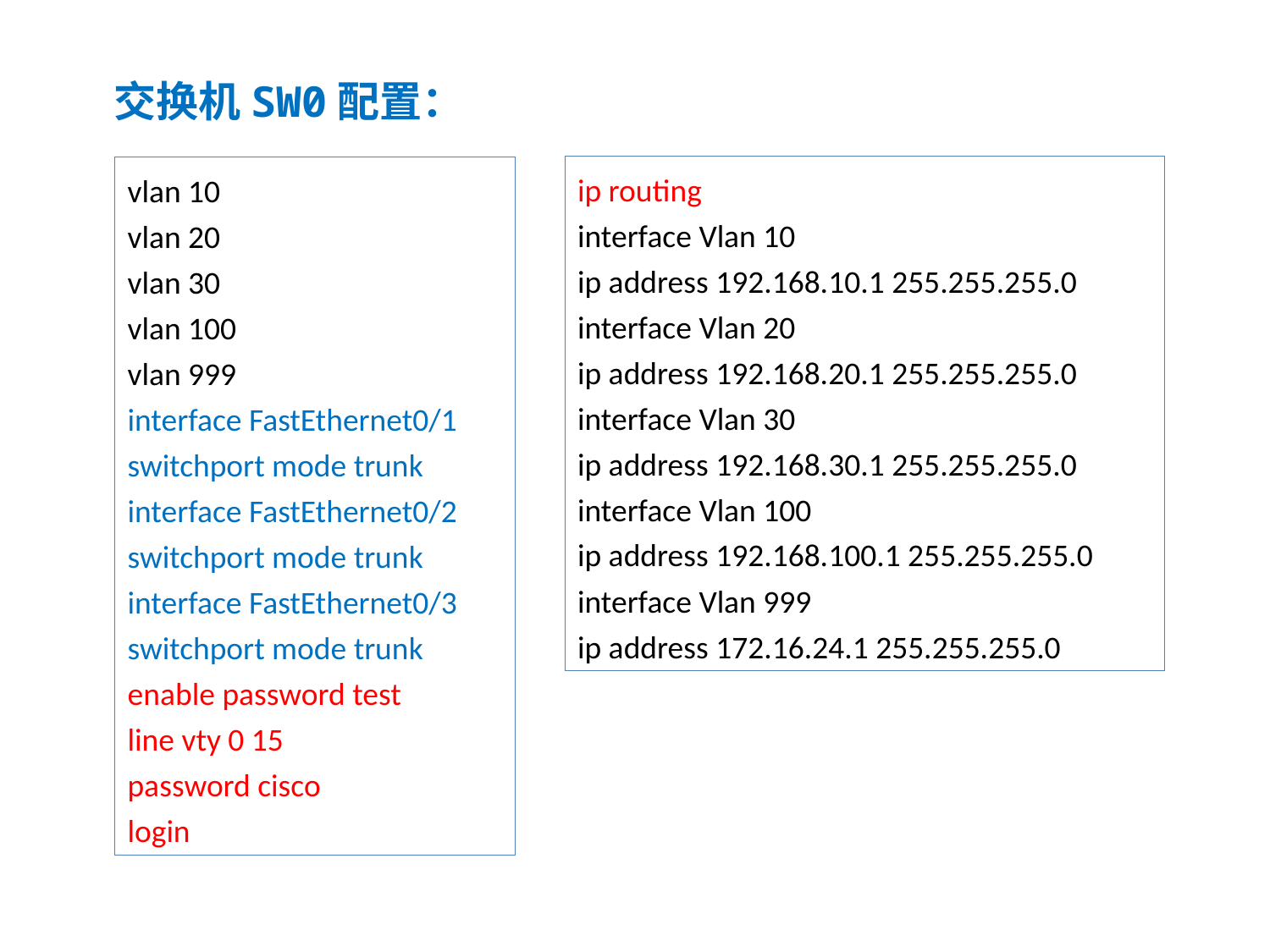

交换机SW0配置：
ip routing
interface Vlan 10
ip address 192.168.10.1 255.255.255.0
interface Vlan 20
ip address 192.168.20.1 255.255.255.0
interface Vlan 30
ip address 192.168.30.1 255.255.255.0
interface Vlan 100
ip address 192.168.100.1 255.255.255.0
interface Vlan 999
ip address 172.16.24.1 255.255.255.0
vlan 10
vlan 20
vlan 30
vlan 100
vlan 999
interface FastEthernet0/1
switchport mode trunk
interface FastEthernet0/2
switchport mode trunk
interface FastEthernet0/3
switchport mode trunk
enable password test
line vty 0 15
password cisco
login